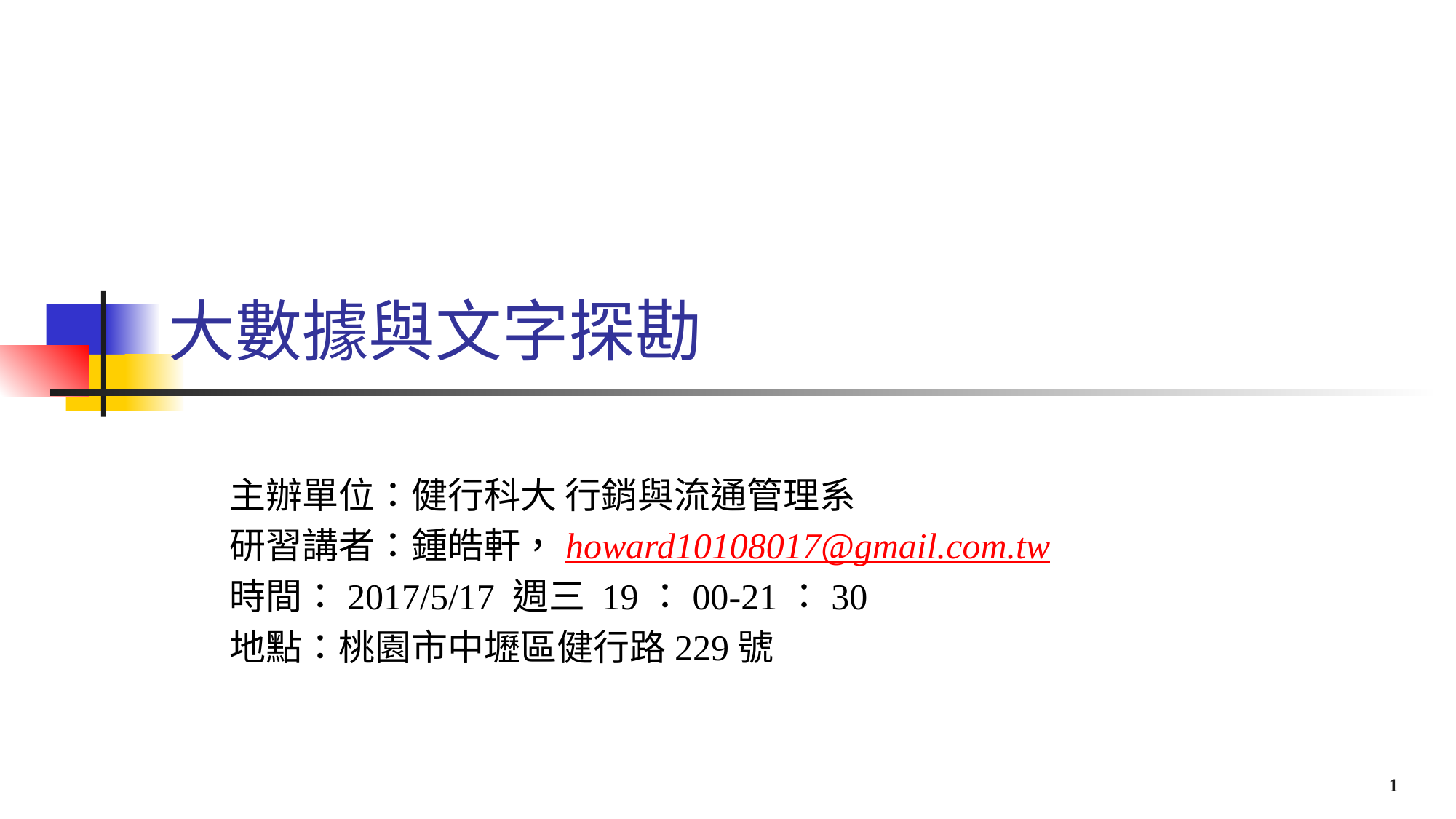

# 大數據與文字探勘

主辦單位：健行科大 行銷與流通管理系
研習講者：鍾皓軒，howard10108017@gmail.com.tw
時間：2017/5/17 週三 19：00-21：30
地點：桃園市中壢區健行路229號
1